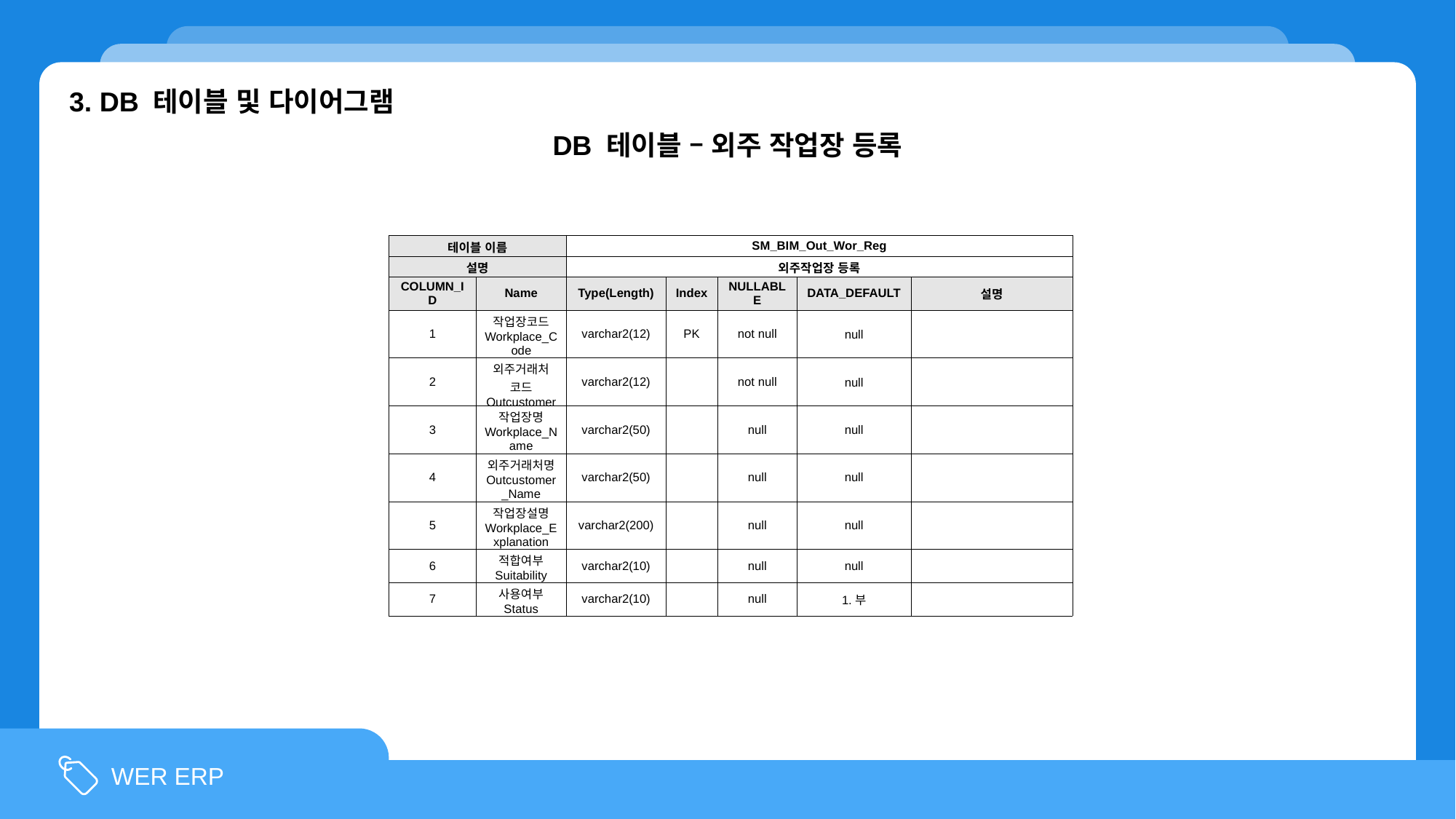

3. DB 테이블 및 다이어그램
DB 테이블 – 외주 작업장 등록
| 테이블 이름 |  | SM\_BIM\_Out\_Wor\_Reg |  |  |  |  |
| --- | --- | --- | --- | --- | --- | --- |
| 설명 |  | 외주작업장 등록 |  |  |  |  |
| COLUMN\_ID | Name | Type(Length) | Index | NULLABLE | DATA\_DEFAULT | 설명 |
| 1 | 작업장코드 Workplace\_Code | varchar2(12) | PK | not null | null |  |
| 2 | 외주거래처 코드 Outcustomer | varchar2(12) |  | not null | null |  |
| 3 | 작업장명 Workplace\_Name | varchar2(50) |  | null | null |  |
| 4 | 외주거래처명 Outcustomer\_Name | varchar2(50) |  | null | null |  |
| 5 | 작업장설명 Workplace\_Explanation | varchar2(200) |  | null | null |  |
| 6 | 적합여부 Suitability | varchar2(10) |  | null | null |  |
| 7 | 사용여부 Status | varchar2(10) |  | null | 1.부 |  |

WER ERP